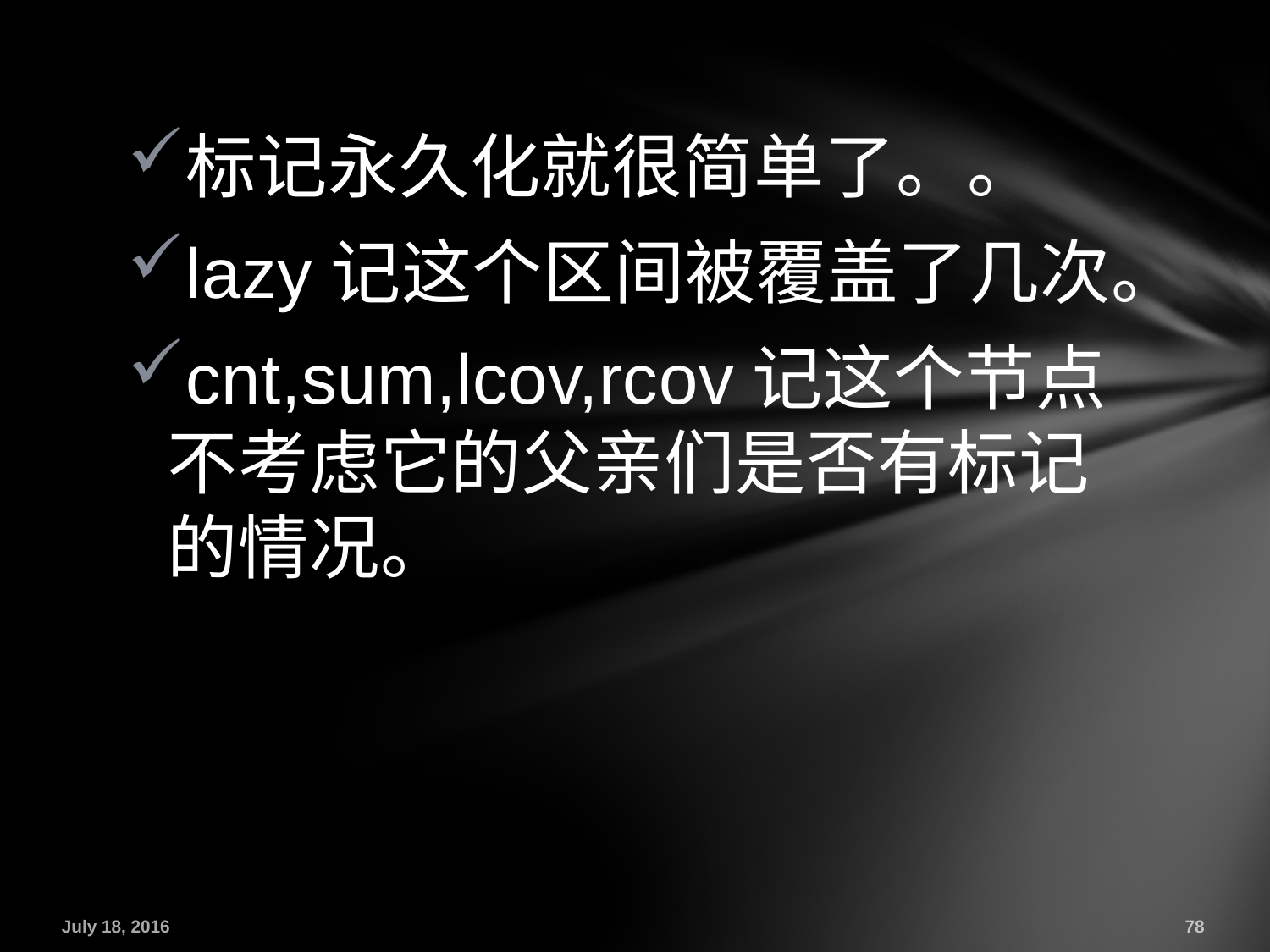

标记永久化就很简单了。。
lazy记这个区间被覆盖了几次。
cnt,sum,lcov,rcov记这个节点不考虑它的父亲们是否有标记的情况。
July 18, 2016

78